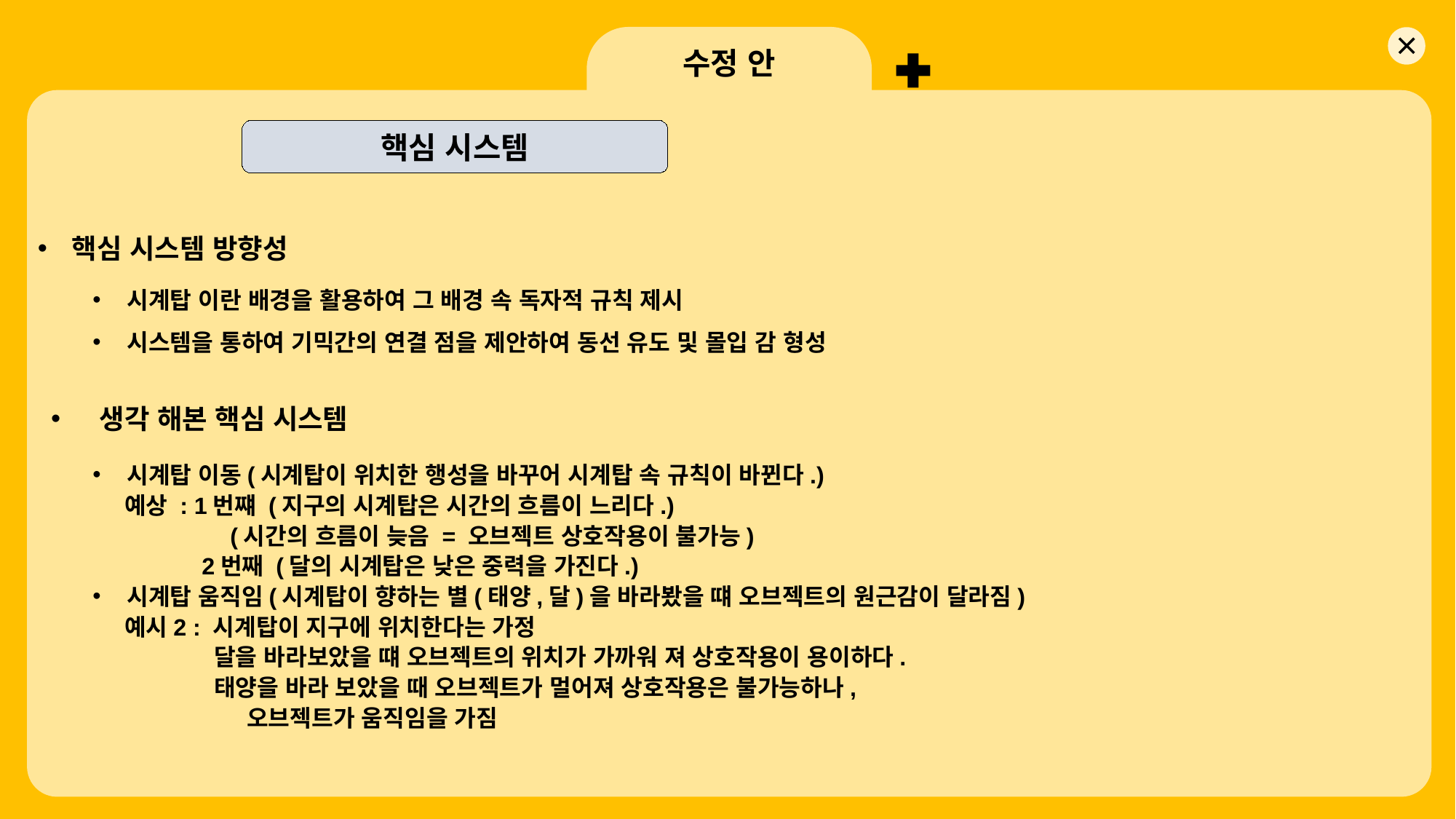

수정 안

핵심 시스템
핵심 시스템 방향성
시계탑 이란 배경을 활용하여 그 배경 속 독자적 규칙 제시
시스템을 통하여 기믹간의 연결 점을 제안하여 동선 유도 및 몰입 감 형성
 생각 해본 핵심 시스템
시계탑 이동(시계탑이 위치한 행성을 바꾸어 시계탑 속 규칙이 바뀐다.)
    예상 : 1번쨰 (지구의 시계탑은 시간의 흐름이 느리다.)
                     (시간의 흐름이 늦음 = 오브젝트 상호작용이 불가능)
	2번째 (달의 시계탑은 낮은 중력을 가진다.)
시계탑 움직임(시계탑이 향하는 별(태양,달)을 바라봤을 떄 오브젝트의 원근감이 달라짐)
    예시2 : 시계탑이 지구에 위치한다는 가정
	 달을 바라보았을 떄 오브젝트의 위치가 가까워 져 상호작용이 용이하다.
	 태양을 바라 보았을 때 오브젝트가 멀어져 상호작용은 불가능하나,
	      오브젝트가 움직임을 가짐